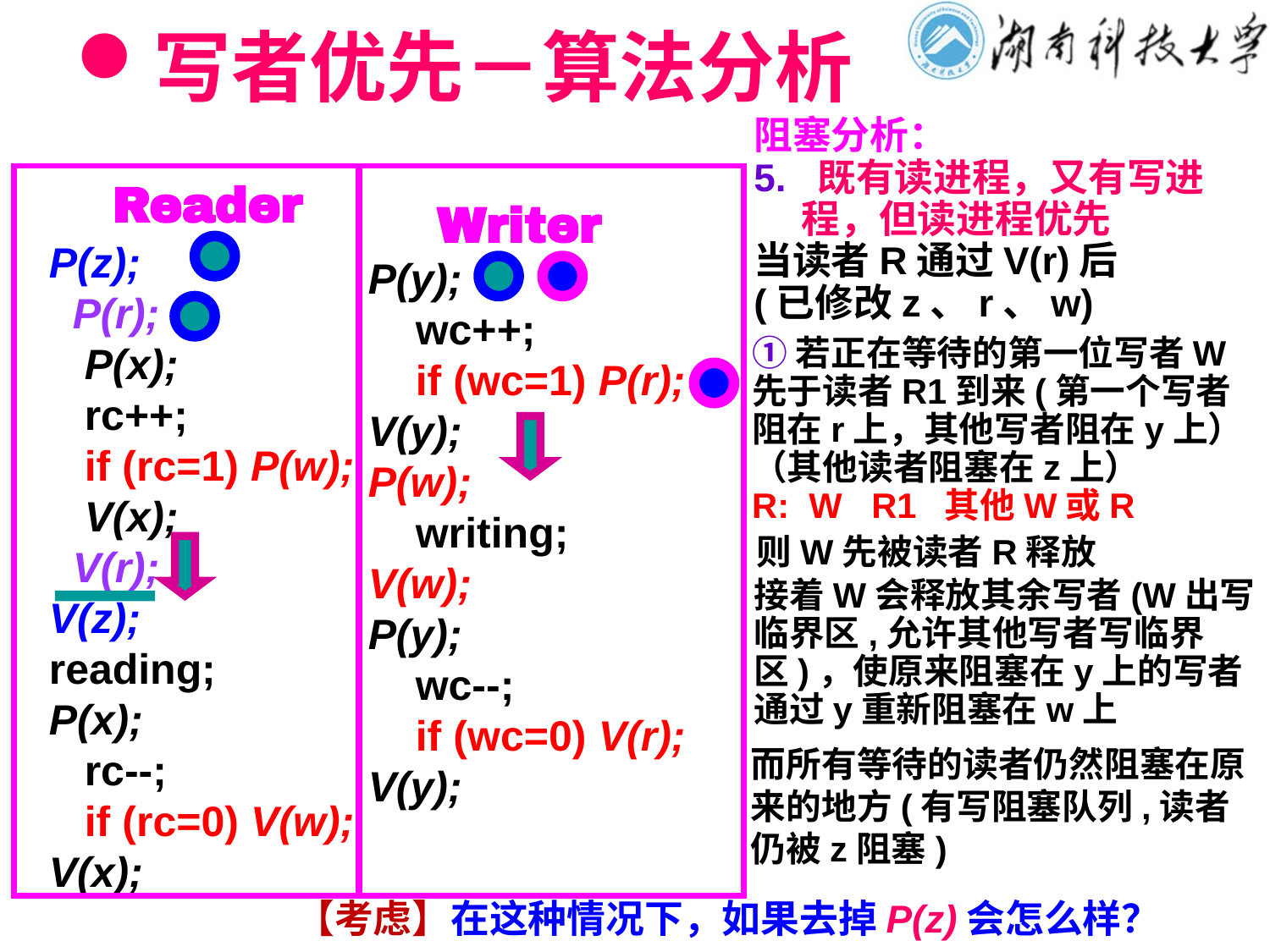

# 写者优先－算法分析
阻塞分析：
5.  既有读进程，又有写进程，但读进程优先
当读者R通过V(r)后
(已修改z、r、w)

Reader

Writer

P(z);
  P(r);
   P(x);
   rc++;
   if (rc=1) P(w);
   V(x);
  V(r);
V(z);
reading;
P(x);
   rc--;
   if (rc=0) V(w);
V(x);
P(y);
    wc++;
    if (wc=1) P(r);
V(y);
P(w);
    writing;
V(w);
P(y);
    wc--;
    if (wc=0) V(r);
V(y);

①若正在等待的第一位写者W先于读者R1到来(第一个写者阻在r上，其他写者阻在y上）（其他读者阻塞在z上）
R:  W   R1  其他W或R

则W先被读者R释放

接着W会释放其余写者(W出写临界区,允许其他写者写临界区)，使原来阻塞在y上的写者通过y重新阻塞在w上

而所有等待的读者仍然阻塞在原来的地方(有写阻塞队列,读者仍被z阻塞)
【考虑】在这种情况下，如果去掉P(z)会怎么样？